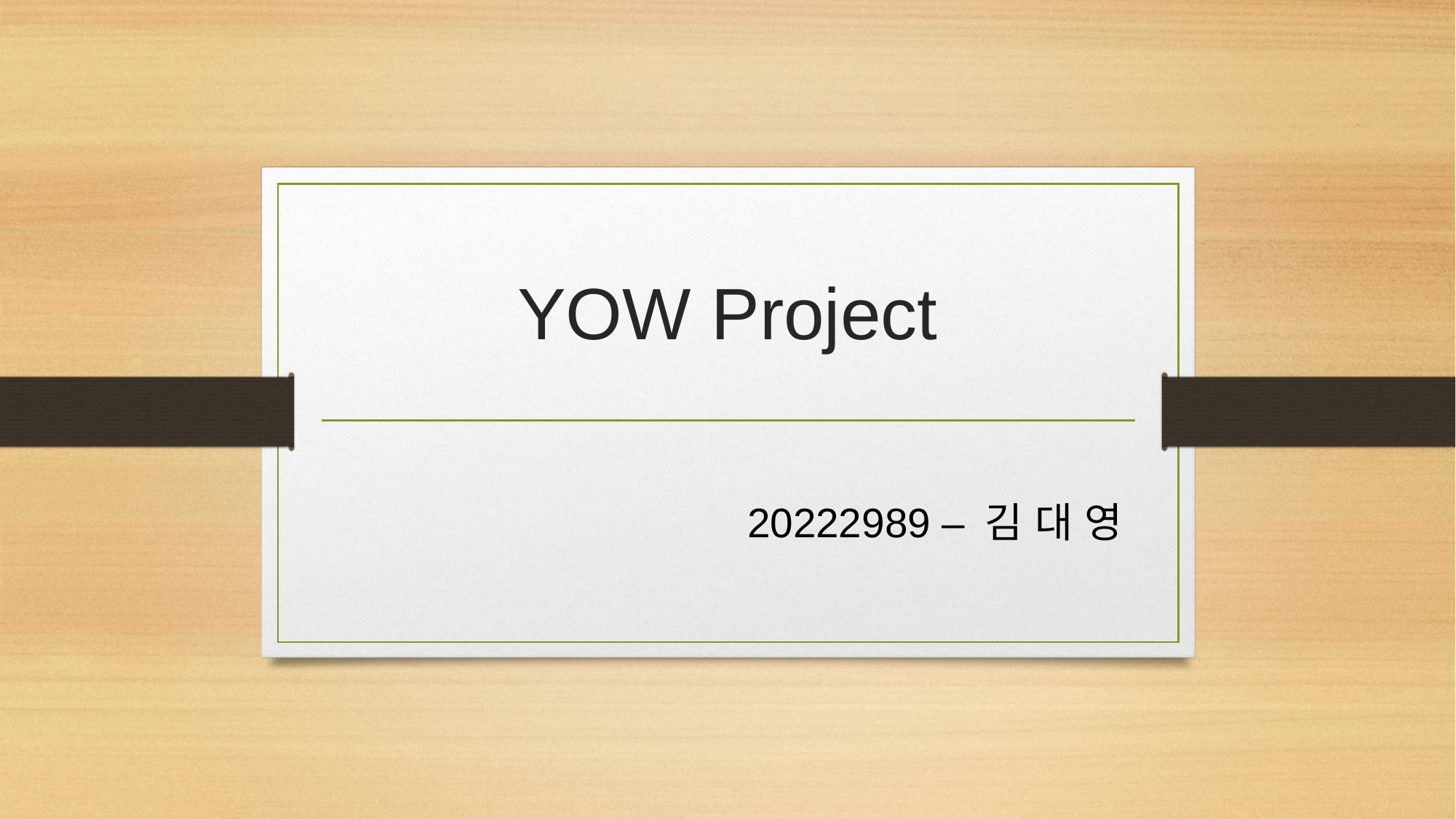

# YOW Project
20222989 – 김 대 영